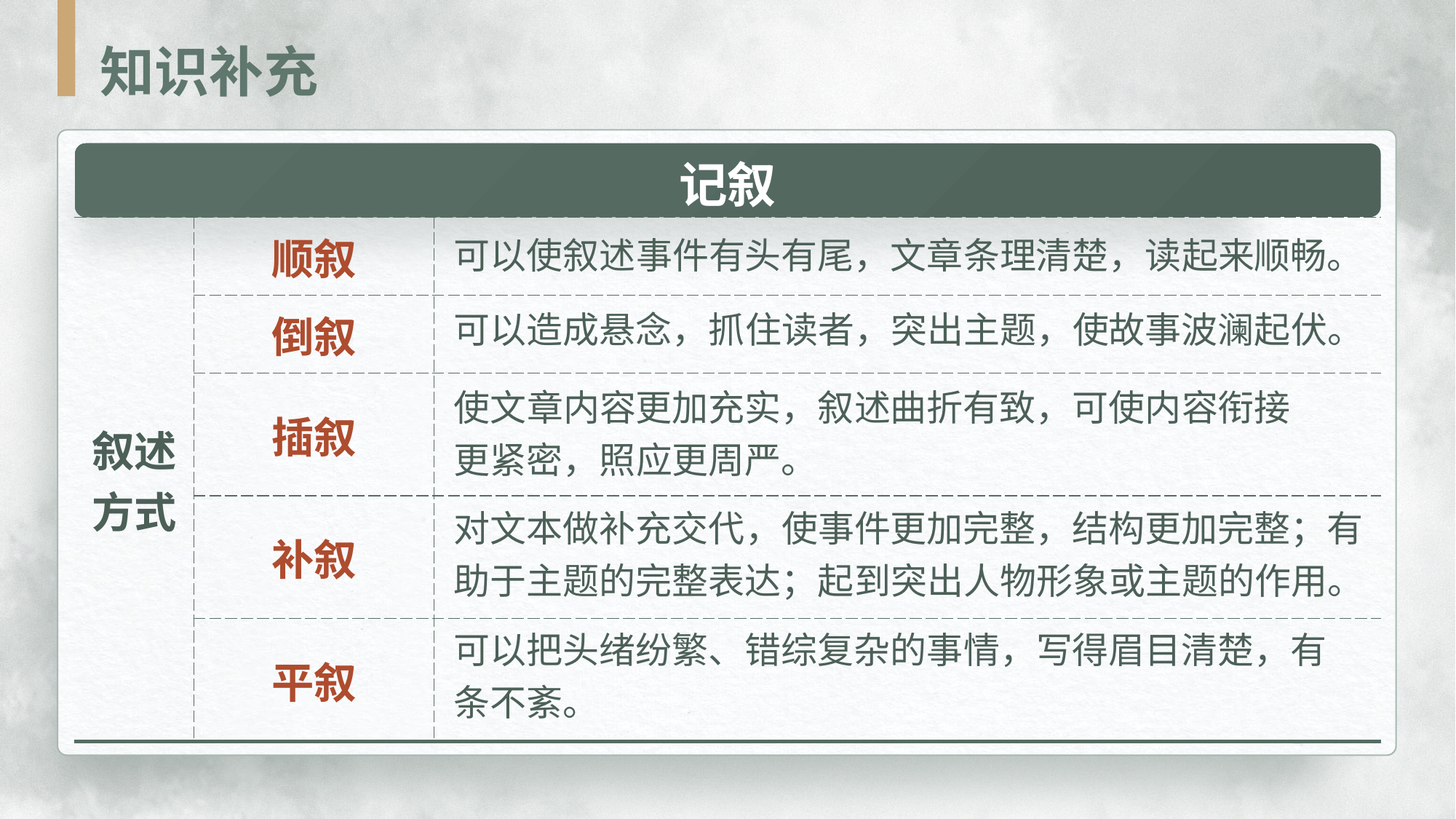

知识补充

| 记叙 |  |  |
| --- | --- | --- |
| 叙述方式 | 顺叙 |  |
|  | 倒叙 |  |
|  | 插叙 |  |
|  | 补叙 |  |
|  | 平叙 |  |
可以使叙述事件有头有尾，文章条理清楚，读起来顺畅。
可以造成悬念，抓住读者，突出主题，使故事波澜起伏。
使文章内容更加充实，叙述曲折有致，可使内容衔接更紧密，照应更周严。
对文本做补充交代，使事件更加完整，结构更加完整；有助于主题的完整表达；起到突出人物形象或主题的作用。
可以把头绪纷繁、错综复杂的事情，写得眉目清楚，有条不紊。